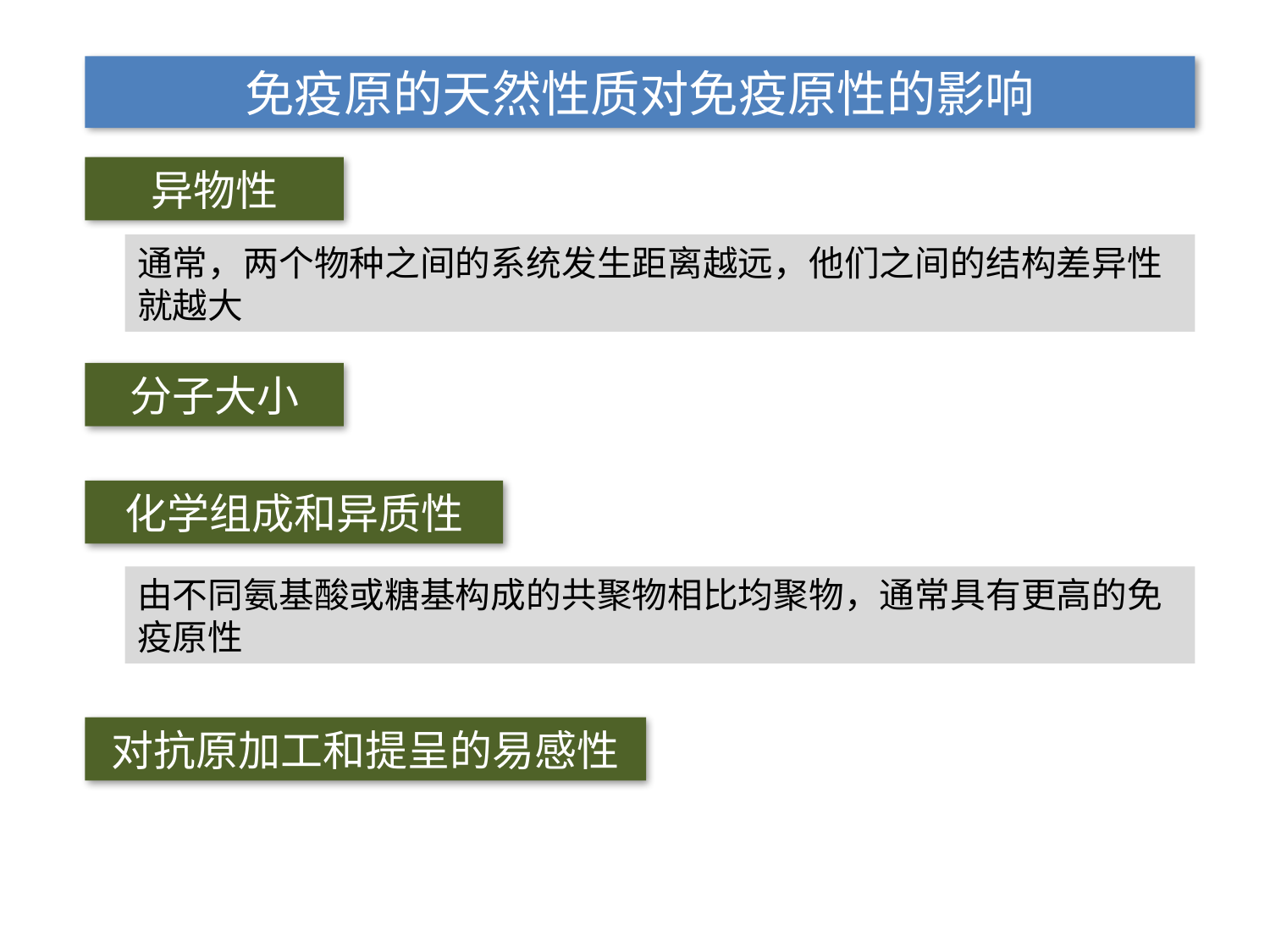

免疫原的天然性质对免疫原性的影响
异物性
通常，两个物种之间的系统发生距离越远，他们之间的结构差异性就越大
分子大小
化学组成和异质性
由不同氨基酸或糖基构成的共聚物相比均聚物，通常具有更高的免疫原性
对抗原加工和提呈的易感性